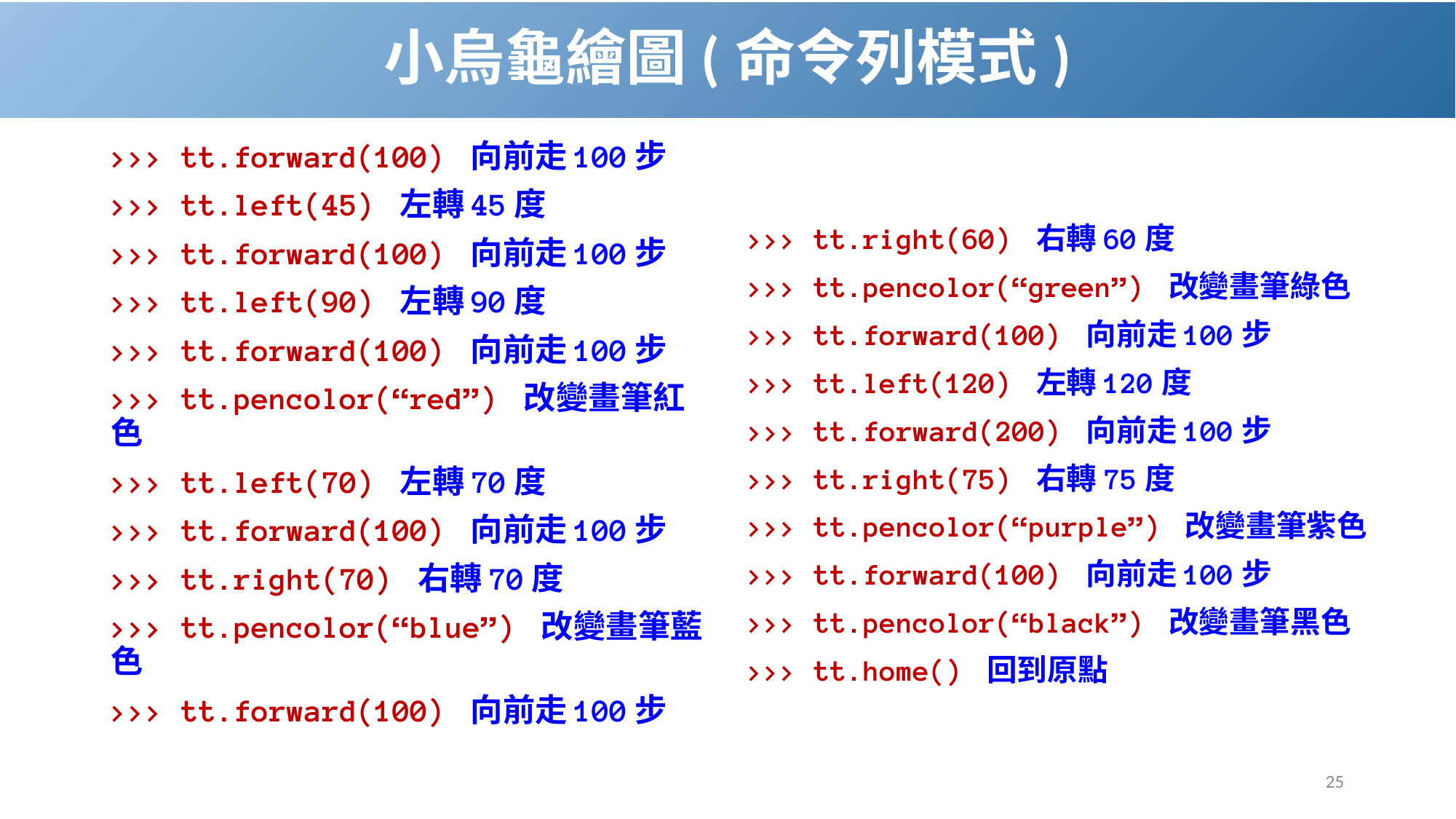

# 小烏龜繪圖(命令列模式)
>>> tt.forward(100) 向前走100步
>>> tt.left(45) 左轉45度
>>> tt.forward(100) 向前走100步
>>> tt.left(90) 左轉90度
>>> tt.forward(100) 向前走100步
>>> tt.pencolor(“red”) 改變畫筆紅色
>>> tt.left(70) 左轉70度
>>> tt.forward(100) 向前走100步
>>> tt.right(70) 右轉70度
>>> tt.pencolor(“blue”) 改變畫筆藍色
>>> tt.forward(100) 向前走100步

>>> tt.right(60) 右轉60度
>>> tt.pencolor(“green”) 改變畫筆綠色
>>> tt.forward(100) 向前走100步
>>> tt.left(120) 左轉120度
>>> tt.forward(200) 向前走100步
>>> tt.right(75) 右轉75度
>>> tt.pencolor(“purple”) 改變畫筆紫色
>>> tt.forward(100) 向前走100步
>>> tt.pencolor(“black”) 改變畫筆黑色
>>> tt.home() 回到原點
25